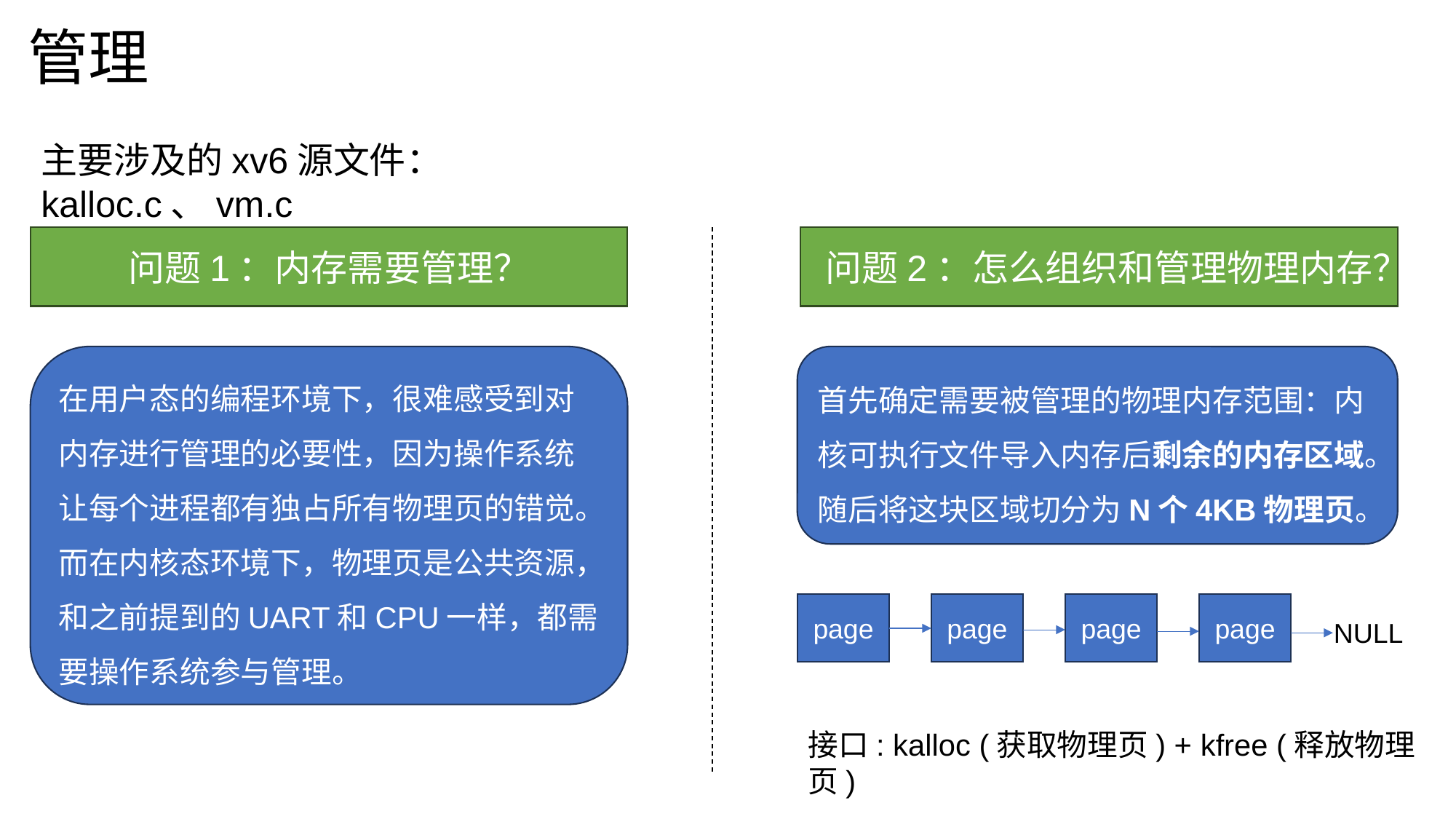

# 三、内核实现-2:物理内存管理+内核态虚拟内存管理
主要涉及的xv6源文件：kalloc.c、vm.c
问题1：内存需要管理？
问题2：怎么组织和管理物理内存？
在用户态的编程环境下，很难感受到对内存进行管理的必要性，因为操作系统让每个进程都有独占所有物理页的错觉。
而在内核态环境下，物理页是公共资源，和之前提到的UART和CPU一样，都需要操作系统参与管理。
首先确定需要被管理的物理内存范围：内核可执行文件导入内存后剩余的内存区域。
随后将这块区域切分为N个4KB物理页。
page
page
page
page
NULL
接口: kalloc (获取物理页) + kfree (释放物理页)